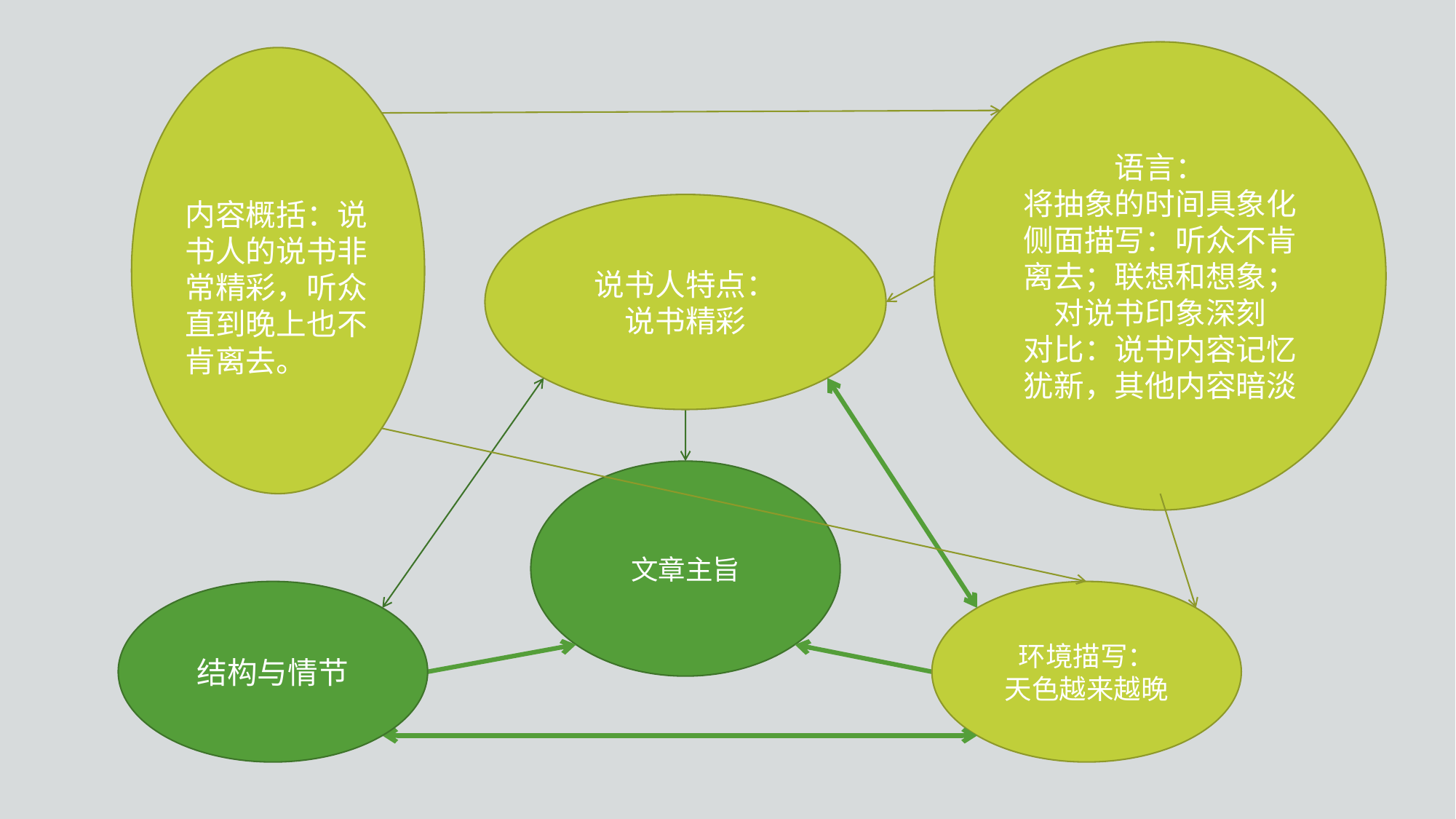

语言：
将抽象的时间具象化
侧面描写：听众不肯离去；联想和想象；对说书印象深刻
对比：说书内容记忆犹新，其他内容暗淡

内容概括：说书人的说书非常精彩，听众直到晚上也不肯离去。
说书人特点：
说书精彩
文章主旨
结构与情节
环境描写：
天色越来越晚